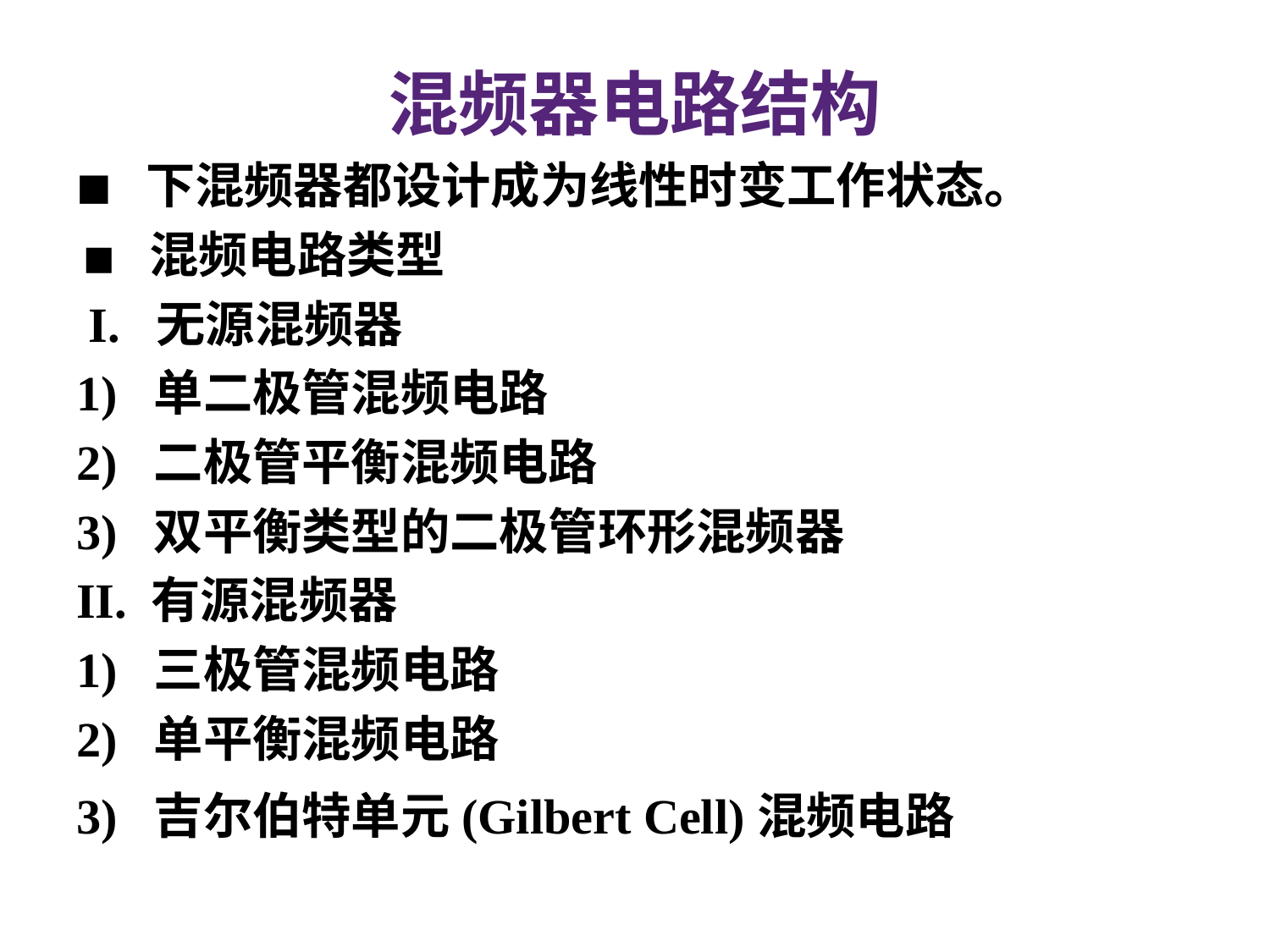

# 混频器电路结构
■  下混频器都设计成为线性时变工作状态。
 ■  混频电路类型
 I.  无源混频器
1)  单二极管混频电路
2)  二极管平衡混频电路
3)  双平衡类型的二极管环形混频器
II. 有源混频器
1)  三极管混频电路
2)  单平衡混频电路
3)  吉尔伯特单元(Gilbert Cell)混频电路